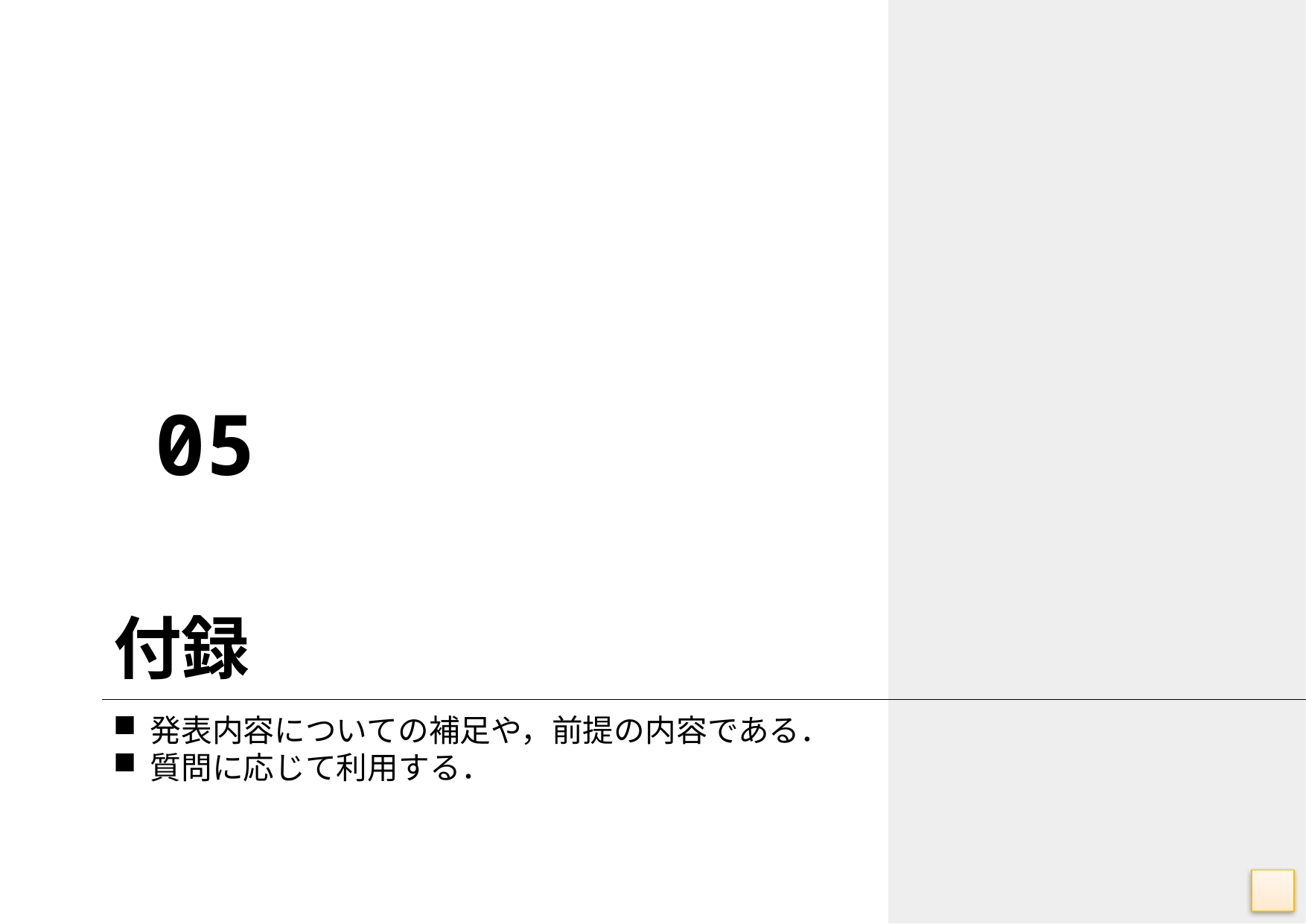

05
# 付録
発表内容についての補足や，前提の内容である．
質問に応じて利用する．